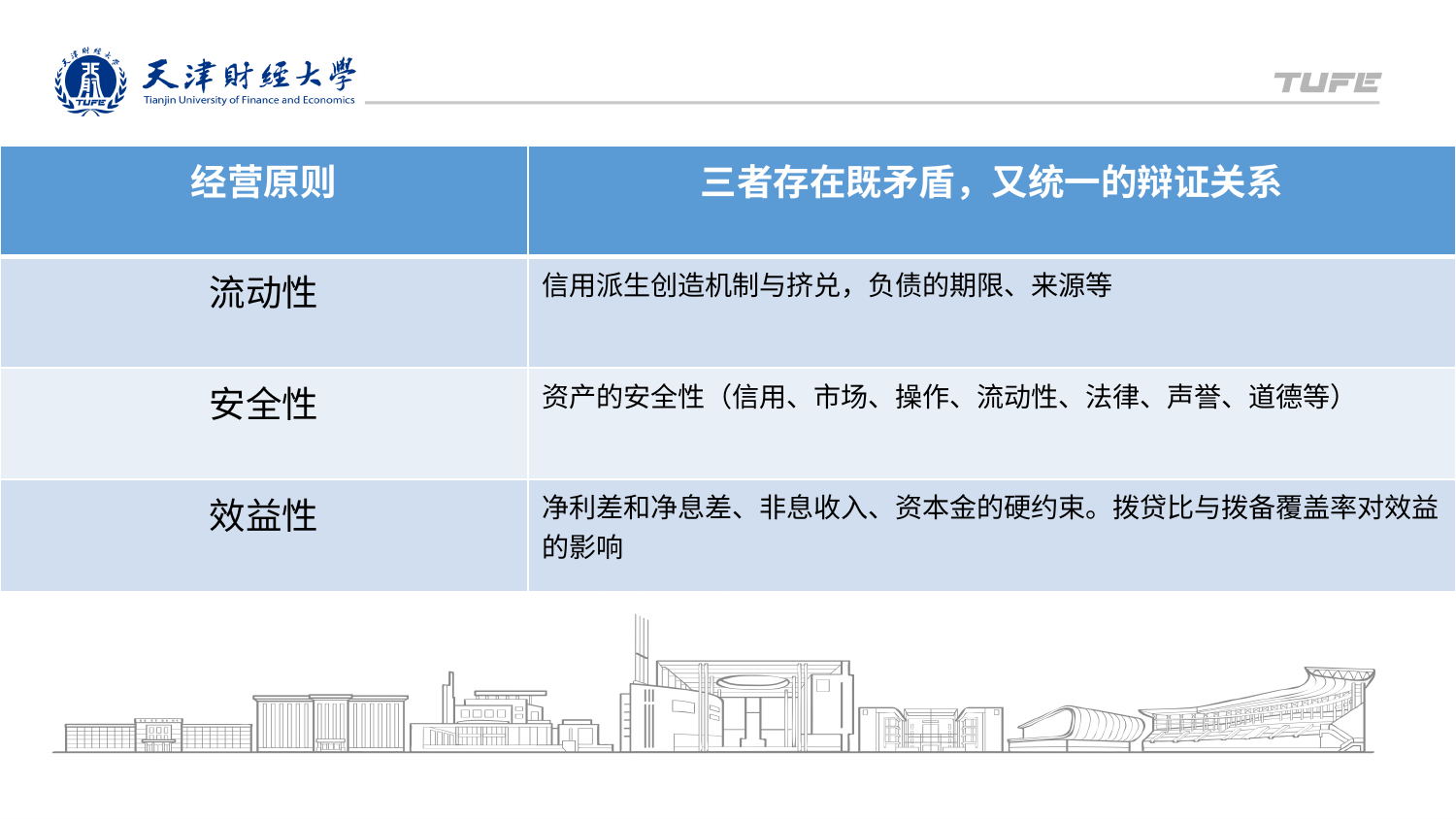

| 经营原则 | 三者存在既矛盾，又统一的辩证关系 |
| --- | --- |
| 流动性 | 信用派生创造机制与挤兑，负债的期限、来源等 |
| 安全性 | 资产的安全性（信用、市场、操作、流动性、法律、声誉、道德等） |
| 效益性 | 净利差和净息差、非息收入、资本金的硬约束。拨贷比与拨备覆盖率对效益的影响 |
天津财经大学XX
XXXX年X月X日